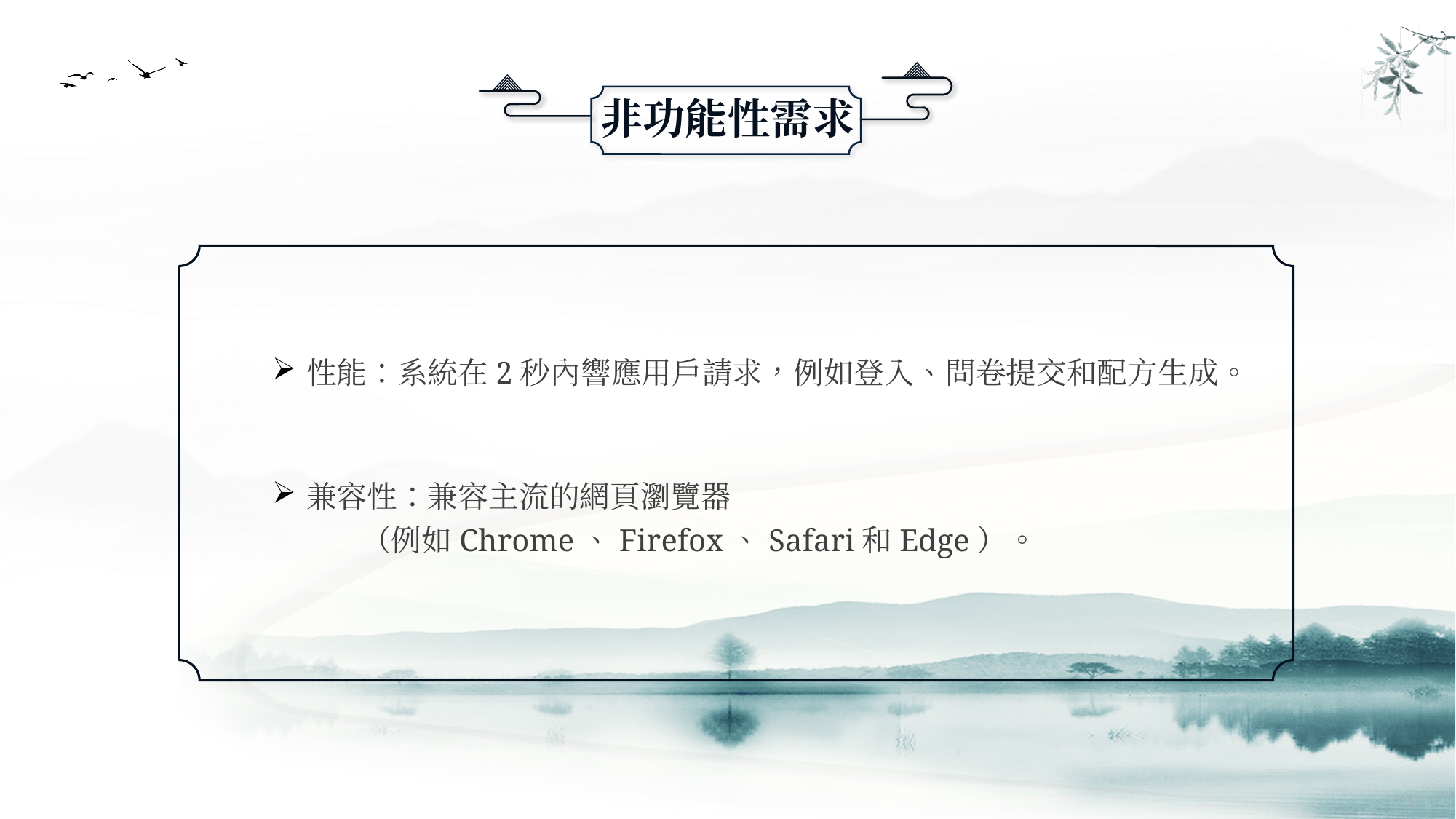

非功能性需求

性能：系統在2秒內響應用戶請求，例如登入、問卷提交和配方生成。
兼容性：兼容主流的網頁瀏覽器
       （例如Chrome、Firefox、Safari和Edge）。